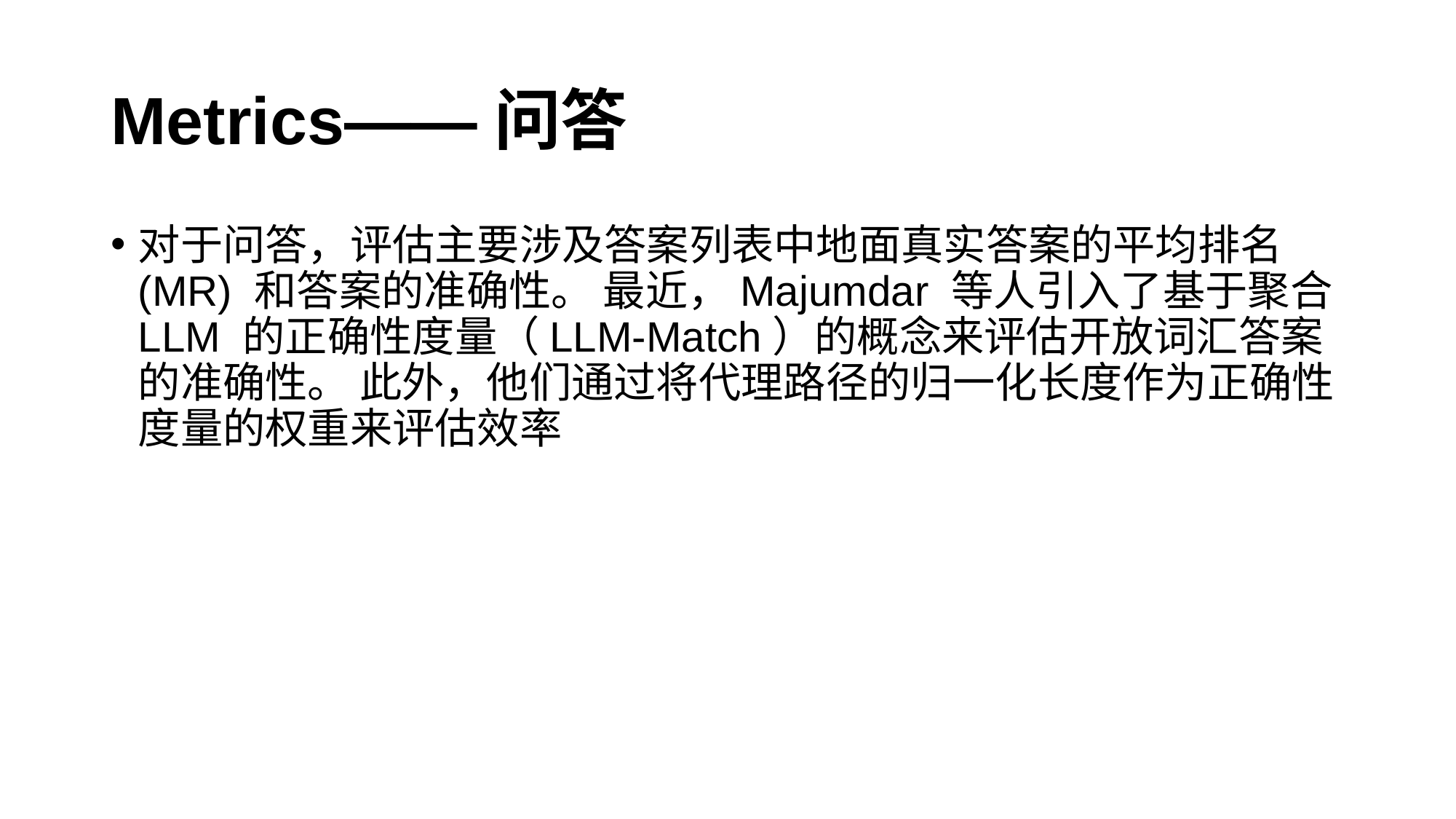

# Metrics——问答
对于问答，评估主要涉及答案列表中地面真实答案的平均排名 (MR) 和答案的准确性。 最近，Majumdar 等人引入了基于聚合 LLM 的正确性度量（LLM-Match）的概念来评估开放词汇答案的准确性。 此外，他们通过将代理路径的归一化长度作为正确性度量的权重来评估效率